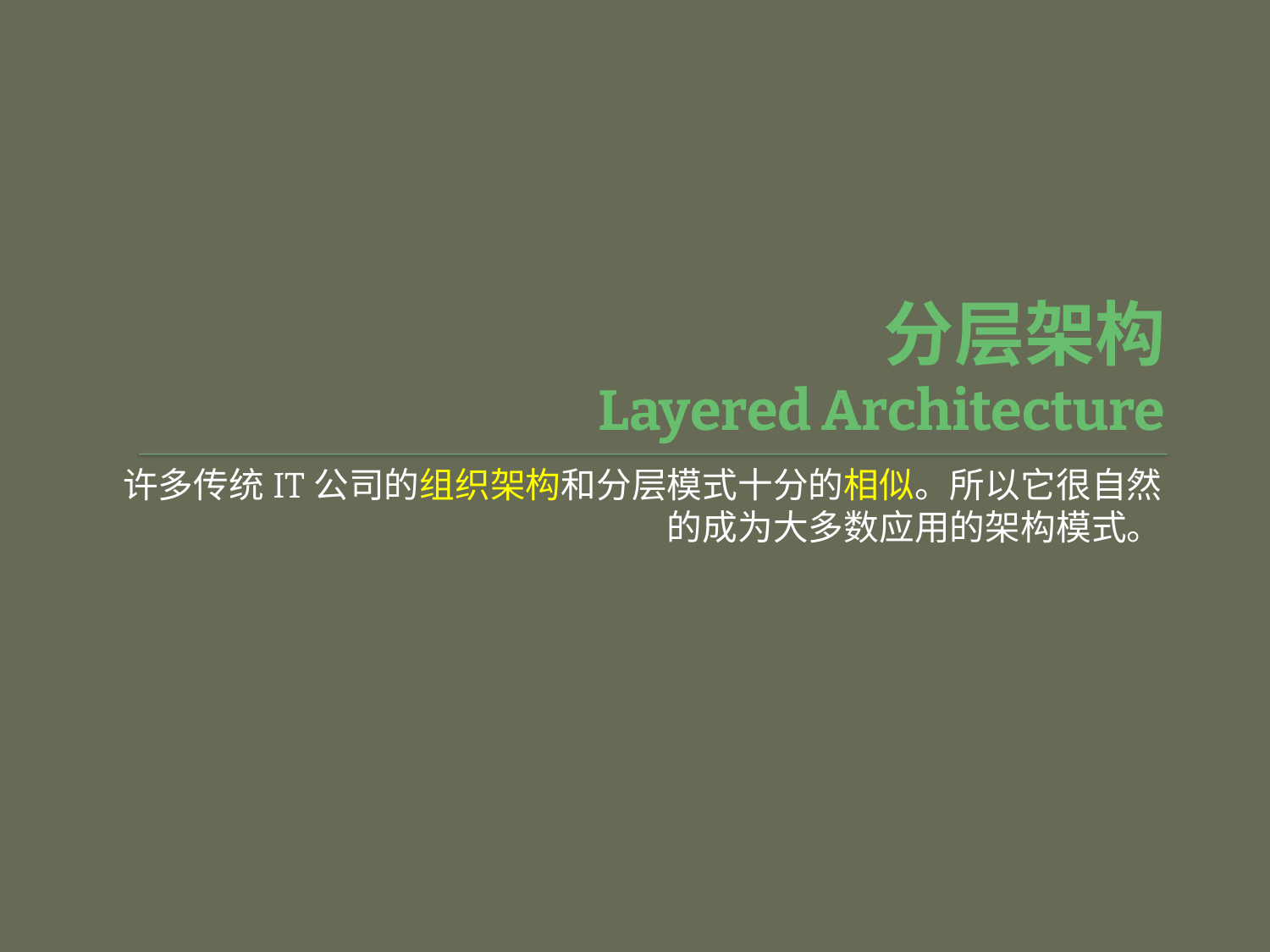

# 分层架构 Layered Architecture
许多传统IT公司的组织架构和分层模式十分的相似。所以它很自然的成为大多数应用的架构模式。